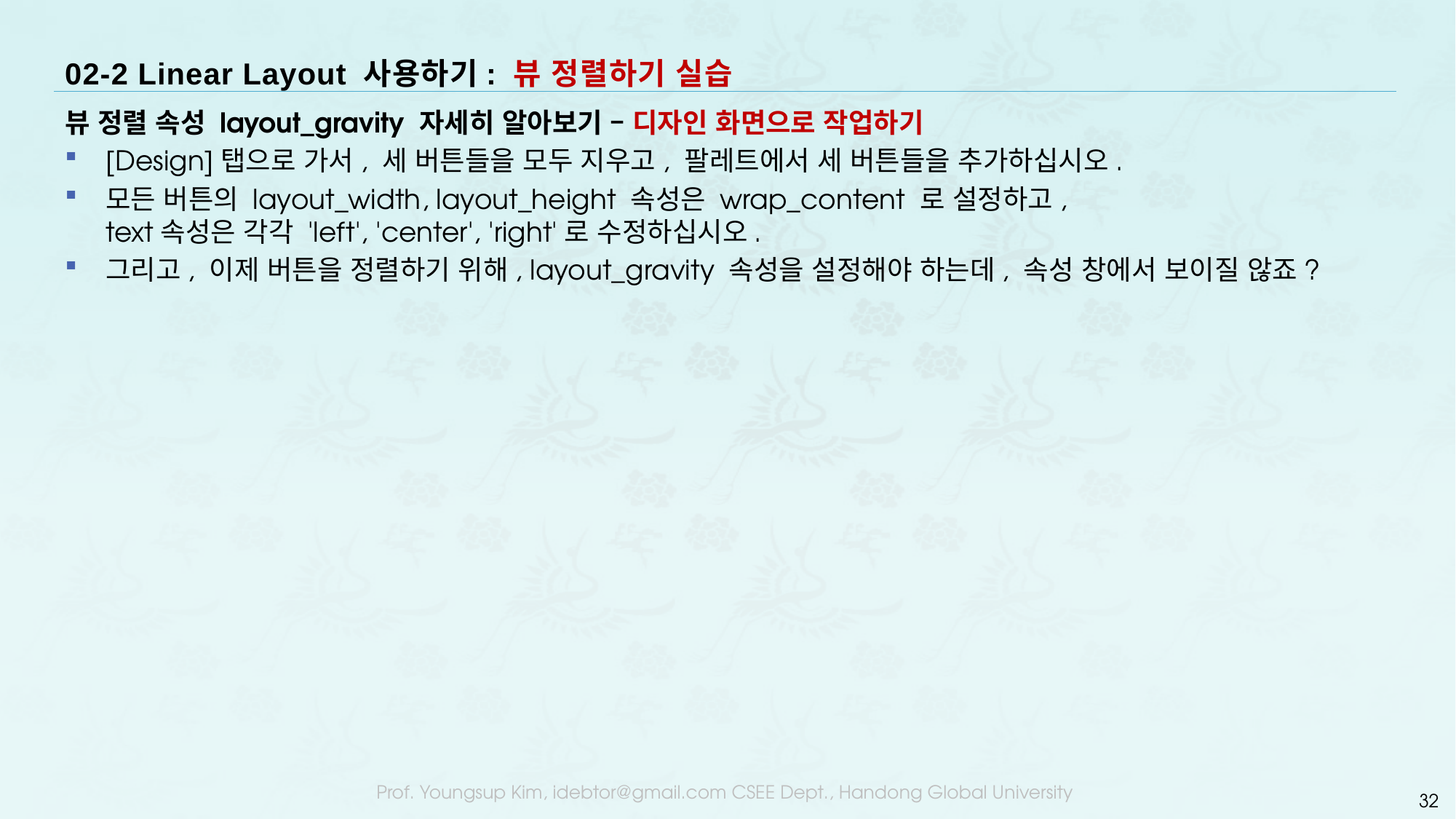

# 02-2 Linear Layout 사용하기: 뷰 정렬하기 실습
뷰 정렬 속성 layout_gravity 자세히 알아보기 – 디자인 화면으로 작업하기
[Design]탭으로 가서, 세 버튼들을 모두 지우고, 팔레트에서 세 버튼들을 추가하십시오.
모든 버튼의 layout_width, layout_height 속성은 wrap_content 로 설정하고,
text속성은 각각 'left', 'center', 'right'로 수정하십시오.
그리고, 이제 버튼을 정렬하기 위해, layout_gravity 속성을 설정해야 하는데, 속성 창에서 보이질 않죠?
32